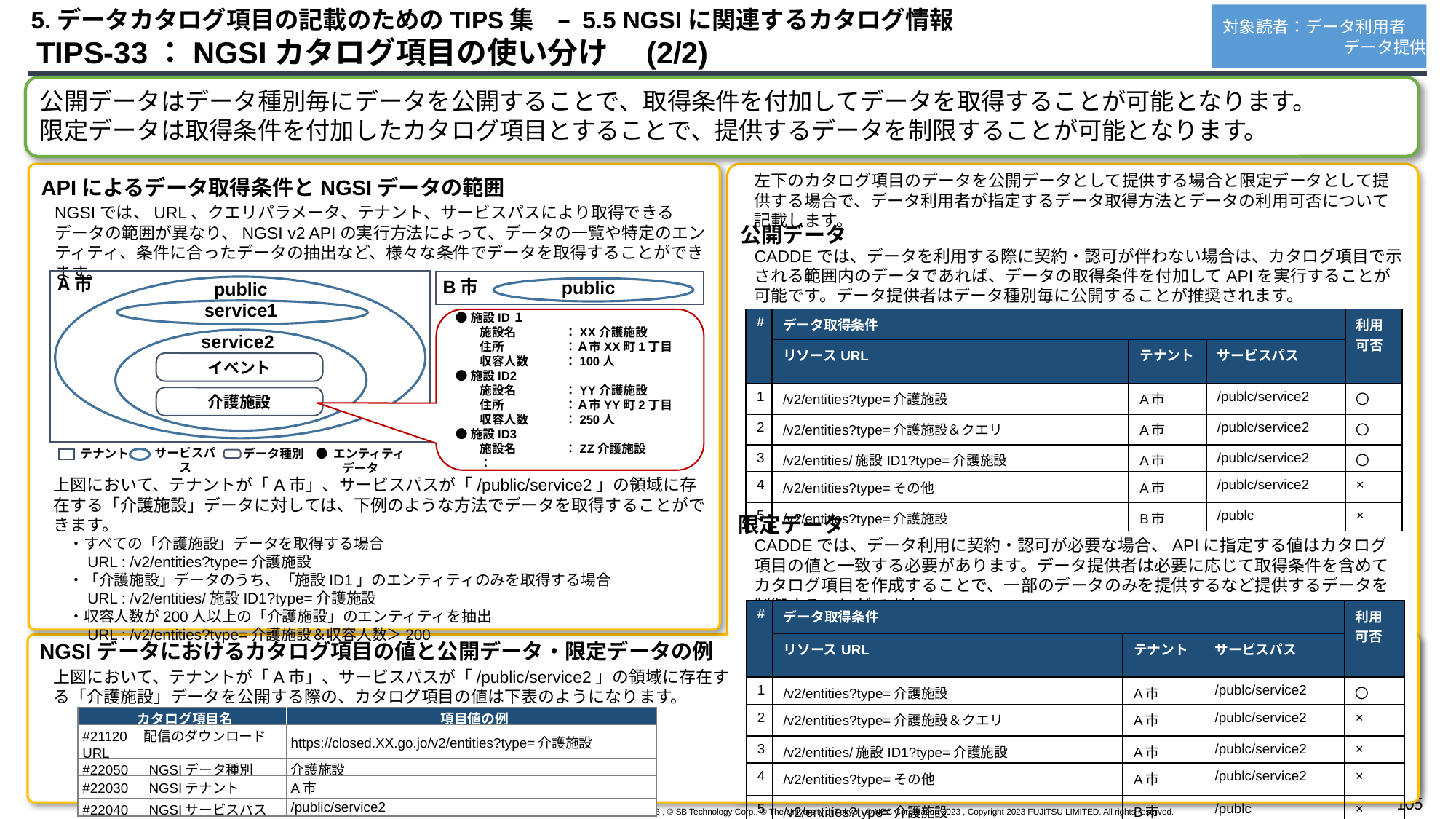

5.データカタログ項目の記載のためのTIPS集　– 5.5 NGSIに関連するカタログ情報
対象読者：データ利用者
　　　　　　　 データ提供者
 TIPS-33：NGSIカタログ項目の使い分け　(2/2)
公開データはデータ種別毎にデータを公開することで、取得条件を付加してデータを取得することが可能となります。
限定データは取得条件を付加したカタログ項目とすることで、提供するデータを制限することが可能となります。
APIによるデータ取得条件とNGSIデータの範囲

左下のカタログ項目のデータを公開データとして提供する場合と限定データとして提供する場合で、データ利用者が指定するデータ取得方法とデータの利用可否について記載します。
NGSIでは、URL、クエリパラメータ、テナント、サービスパスにより取得できるデータの範囲が異なり、NGSI v2 APIの実行方法によって、データの一覧や特定のエンティティ、条件に合ったデータの抽出など、様々な条件でデータを取得することができます。
公開データ

CADDEでは、データを利用する際に契約・認可が伴わない場合は、カタログ項目で示される範囲内のデータであれば、データの取得条件を付加してAPIを実行することが可能です。データ提供者はデータ種別毎に公開することが推奨されます。
A市
B市

public

public

service1

●施設ID１
　　施設名	：XX介護施設
　　住所	：Ａ市XX町1丁目
　　収容人数	：100人
●施設ID2
　　施設名	：YY介護施設
　　住所	：Ａ市YY町2丁目
　　収容人数	：250人
●施設ID3
　　施設名	：ZZ介護施設
　　：

service2

イベント
介護施設
サービスパス
● エンティティデータ
テナント
データ種別

| # | データ取得条件 |  |  | 利用 可否 |
| --- | --- | --- | --- | --- |
|  | リソースURL | テナント | サービスパス |  |
| 1 | /v2/entities?type=介護施設 | A市 | /publc/service2 | 〇 |
| 2 | /v2/entities?type=介護施設＆クエリ | A市 | /publc/service2 | 〇 |
| 3 | /v2/entities/施設ID1?type=介護施設 | A市 | /publc/service2 | 〇 |
| 4 | /v2/entities?type=その他 | A市 | /publc/service2 | × |
| 5 | /v2/entities?type=介護施設 | B市 | /publc | × |

上図において、テナントが「A市」、サービスパスが「/public/service2」の領域に存在する「介護施設」データに対しては、下例のような方法でデータを取得することができます。
　・すべての「介護施設」データを取得する場合
　　URL : /v2/entities?type=介護施設
　・「介護施設」データのうち、「施設ID1」のエンティティのみを取得する場合
　　URL : /v2/entities/施設ID1?type=介護施設
　・収容人数が200人以上の「介護施設」のエンティティを抽出
　　URL : /v2/entities?type=介護施設＆収容人数＞200
限定データ

CADDEでは、データ利用に契約・認可が必要な場合、APIに指定する値はカタログ項目の値と一致する必要があります。データ提供者は必要に応じて取得条件を含めてカタログ項目を作成することで、一部のデータのみを提供するなど提供するデータを制御することができます。
| # | データ取得条件 |  |  | 利用 可否 |
| --- | --- | --- | --- | --- |
|  | リソースURL | テナント | サービスパス |  |
| 1 | /v2/entities?type=介護施設 | A市 | /publc/service2 | 〇 |
| 2 | /v2/entities?type=介護施設＆クエリ | A市 | /publc/service2 | × |
| 3 | /v2/entities/施設ID1?type=介護施設 | A市 | /publc/service2 | × |
| 4 | /v2/entities?type=その他 | A市 | /publc/service2 | × |
| 5 | /v2/entities?type=介護施設 | B市 | /publc | × |

NGSIデータにおけるカタログ項目の値と公開データ・限定データの例

上図において、テナントが「A市」、サービスパスが「/public/service2」の領域に存在する「介護施設」データを公開する際の、カタログ項目の値は下表のようになります。
| カタログ項目名 | 項目値の例 |
| --- | --- |
| #21120　配信のダウンロードURL | https://closed.XX.go.jo/v2/entities?type=介護施設 |
| #22050　NGSIデータ種別 | 介護施設 |
| #22030　NGSIテナント | A市 |
| #22040　NGSIサービスパス | /public/service2 |